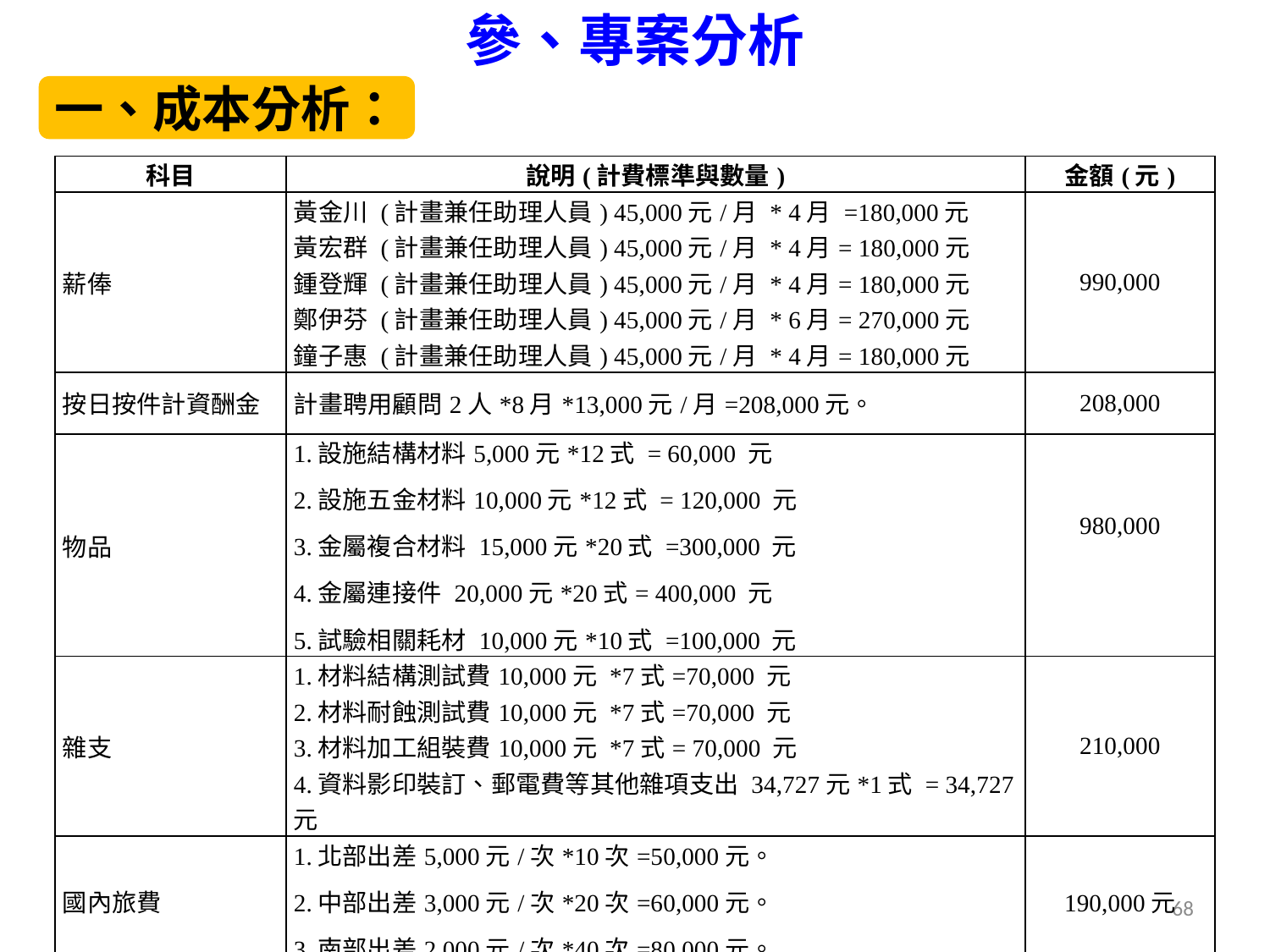

參、專案分析
一、成本分析：
| 科目 | 說明(計費標準與數量) | 金額(元) |
| --- | --- | --- |
| 薪俸 | 黃金川 (計畫兼任助理人員) 45,000元/月 \* 4月 =180,000元 黃宏群 (計畫兼任助理人員) 45,000元/月 \* 4月= 180,000元 鍾登輝 (計畫兼任助理人員) 45,000元/月 \* 4月= 180,000元 鄭伊芬 (計畫兼任助理人員) 45,000元/月 \* 6月= 270,000元 鐘子惠 (計畫兼任助理人員) 45,000元/月 \* 4月= 180,000元 | 990,000 |
| 按日按件計資酬金 | 計畫聘用顧問2人\*8月\*13,000元/月=208,000元。 | 208,000 |
| 物品 | 1.設施結構材料5,000元\*12式 = 60,000 元 2.設施五金材料10,000元\*12式 = 120,000 元 3.金屬複合材料 15,000元\*20式 =300,000 元 4.金屬連接件 20,000元\*20式= 400,000 元 5.試驗相關耗材 10,000元\*10式 =100,000 元 | 980,000 |
| 雜支 | 1.材料結構測試費10,000元 \*7式=70,000 元 2.材料耐蝕測試費10,000元 \*7式=70,000 元 3.材料加工組裝費10,000元 \*7式= 70,000 元 4.資料影印裝訂、郵電費等其他雜項支出 34,727元\*1式 = 34,727元 | 210,000 |
| 國內旅費 | 1.北部出差5,000元/次\*10次=50,000元。 2.中部出差3,000元/次\*20次=60,000元。 3.南部出差2,000元/次\*40次=80,000元。 | 190,000元 |
| 行政管理費 | 上項合計2612727元\*10%= 261,273元 > 287,400元。 | 287,400元 |
| 合計 |  | 2,874,000元 |
68